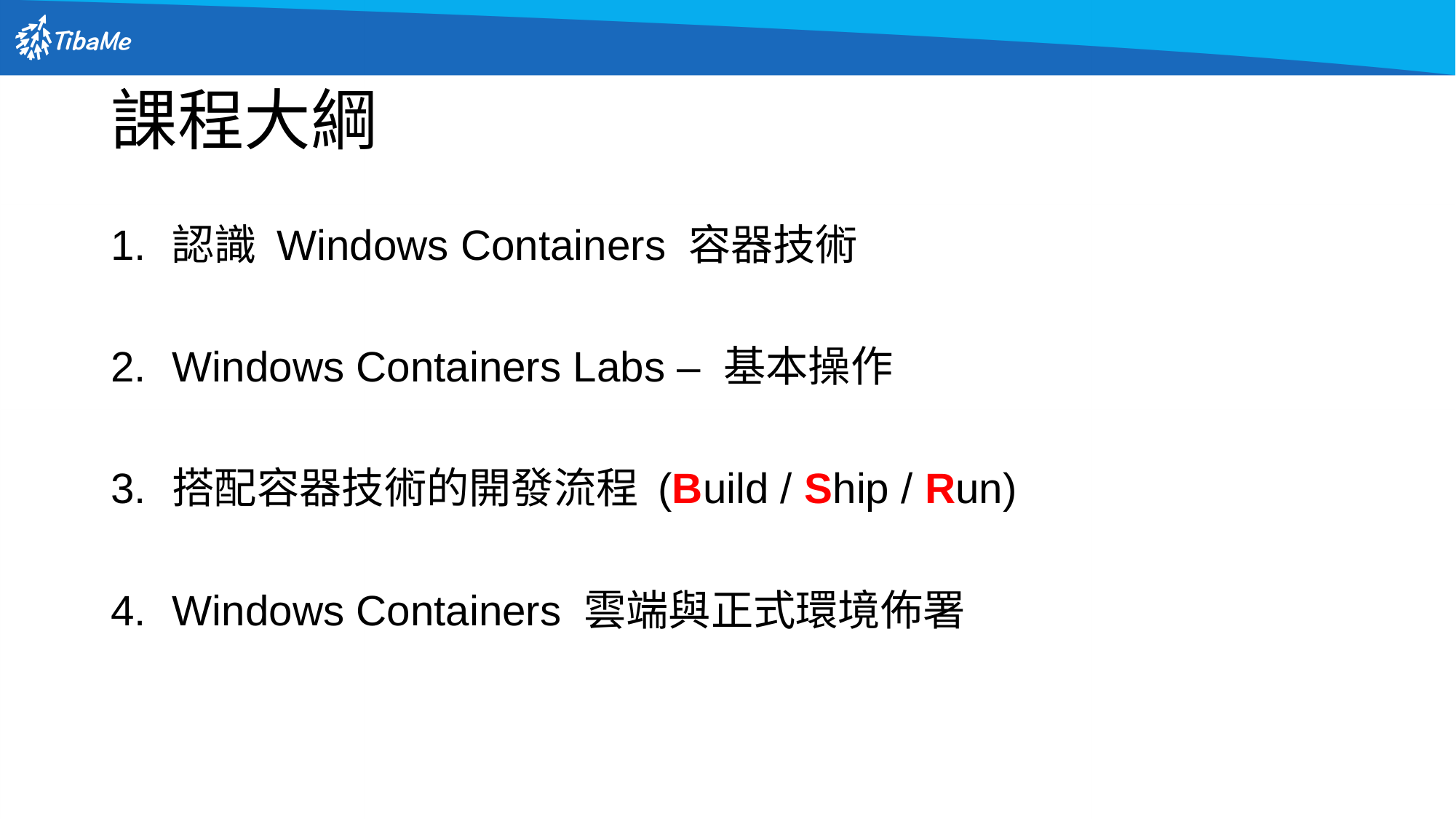

# 課程大綱
認識 Windows Containers 容器技術

Windows Containers Labs – 基本操作

搭配容器技術的開發流程 (Build / Ship / Run)

Windows Containers 雲端與正式環境佈署